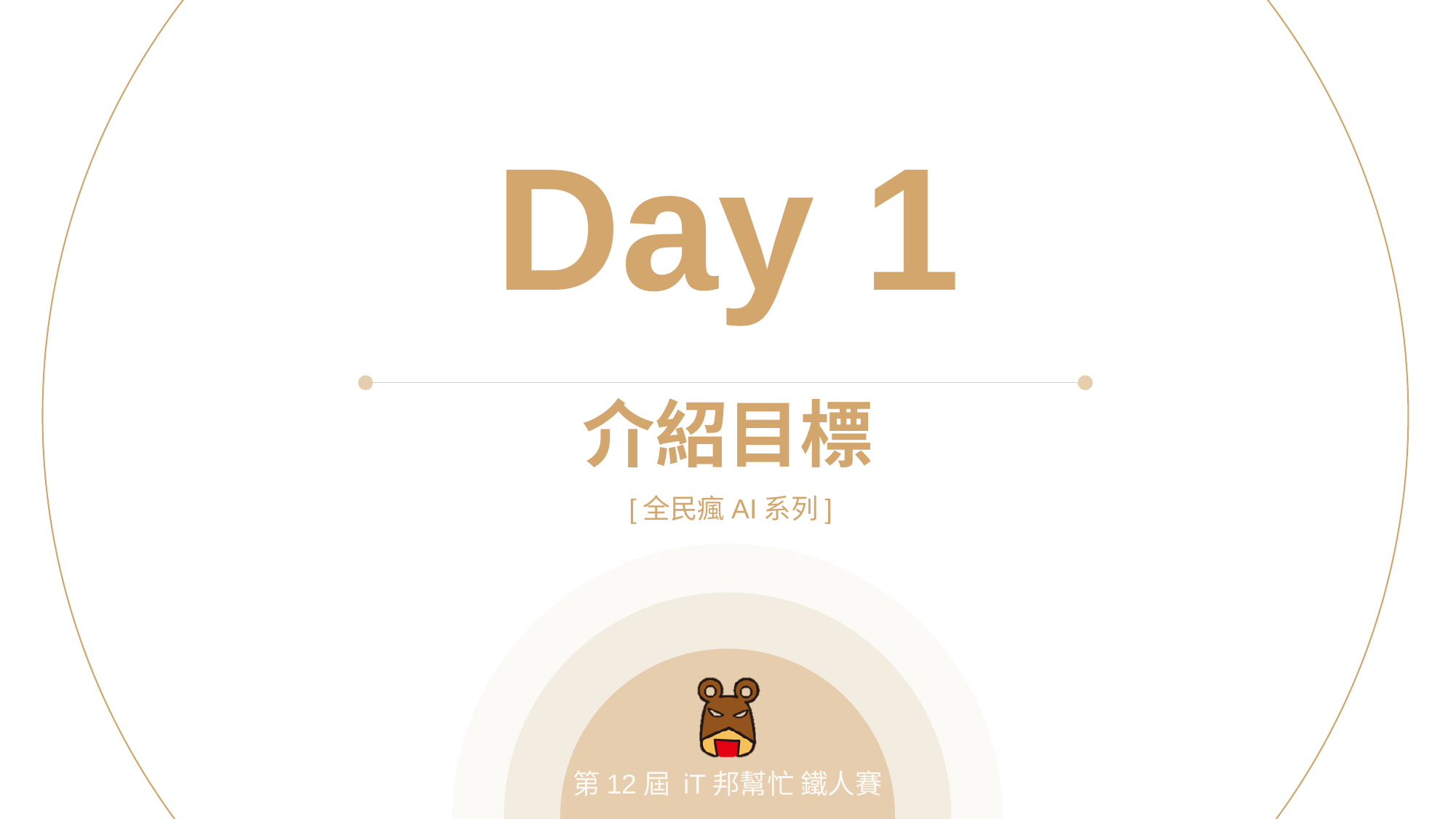

Day 1
介紹目標
[全民瘋AI系列]
第12屆 iT邦幫忙 鐵人賽